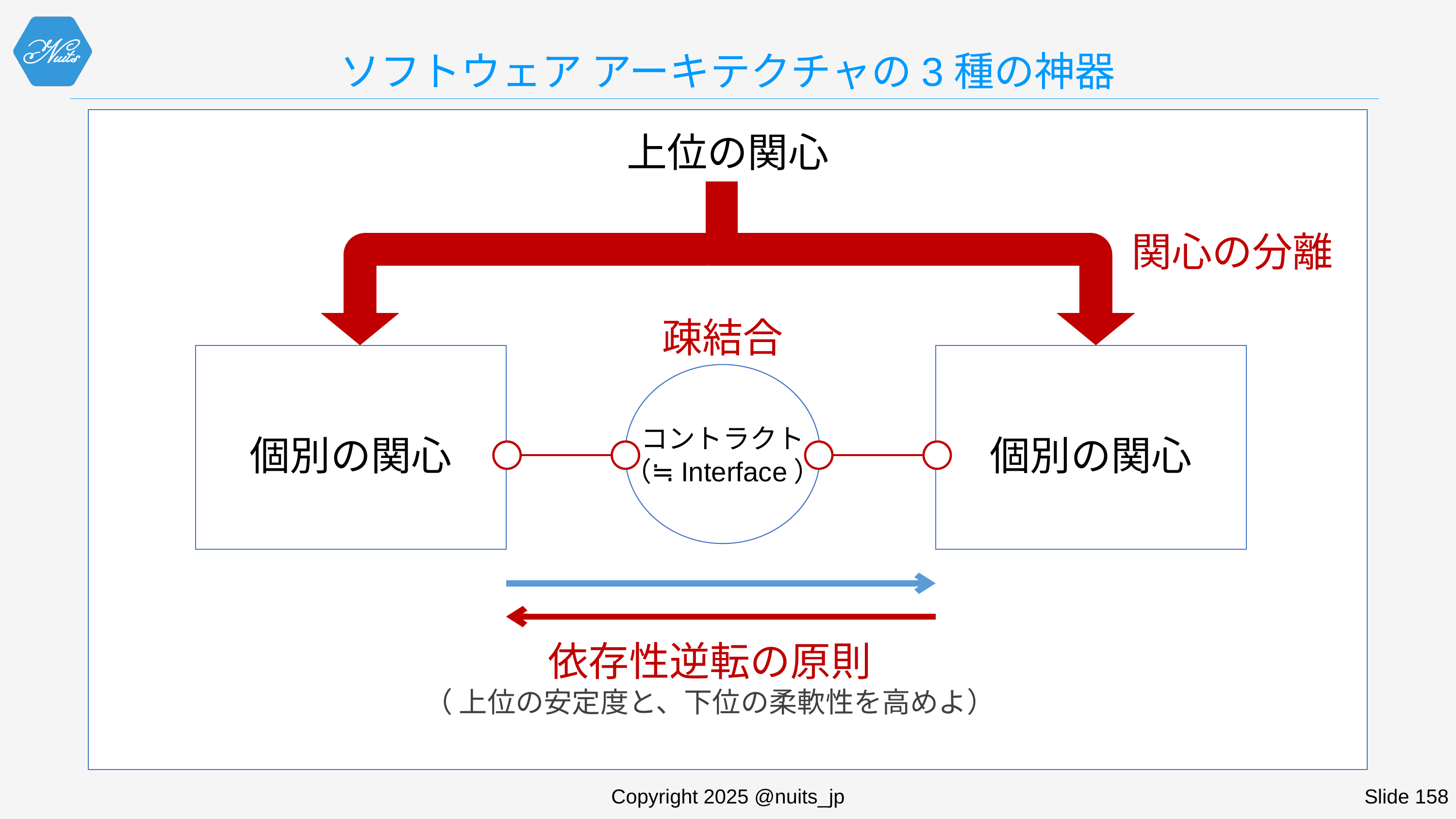

# ソフトウェア アーキテクチャの3種の神器

上位の関心

関心の分離
疎結合
個別の関心
個別の関心
コントラクト
（≒Interface）

依存性逆転の原則
（ 上位の安定度と、下位の柔軟性を高めよ）